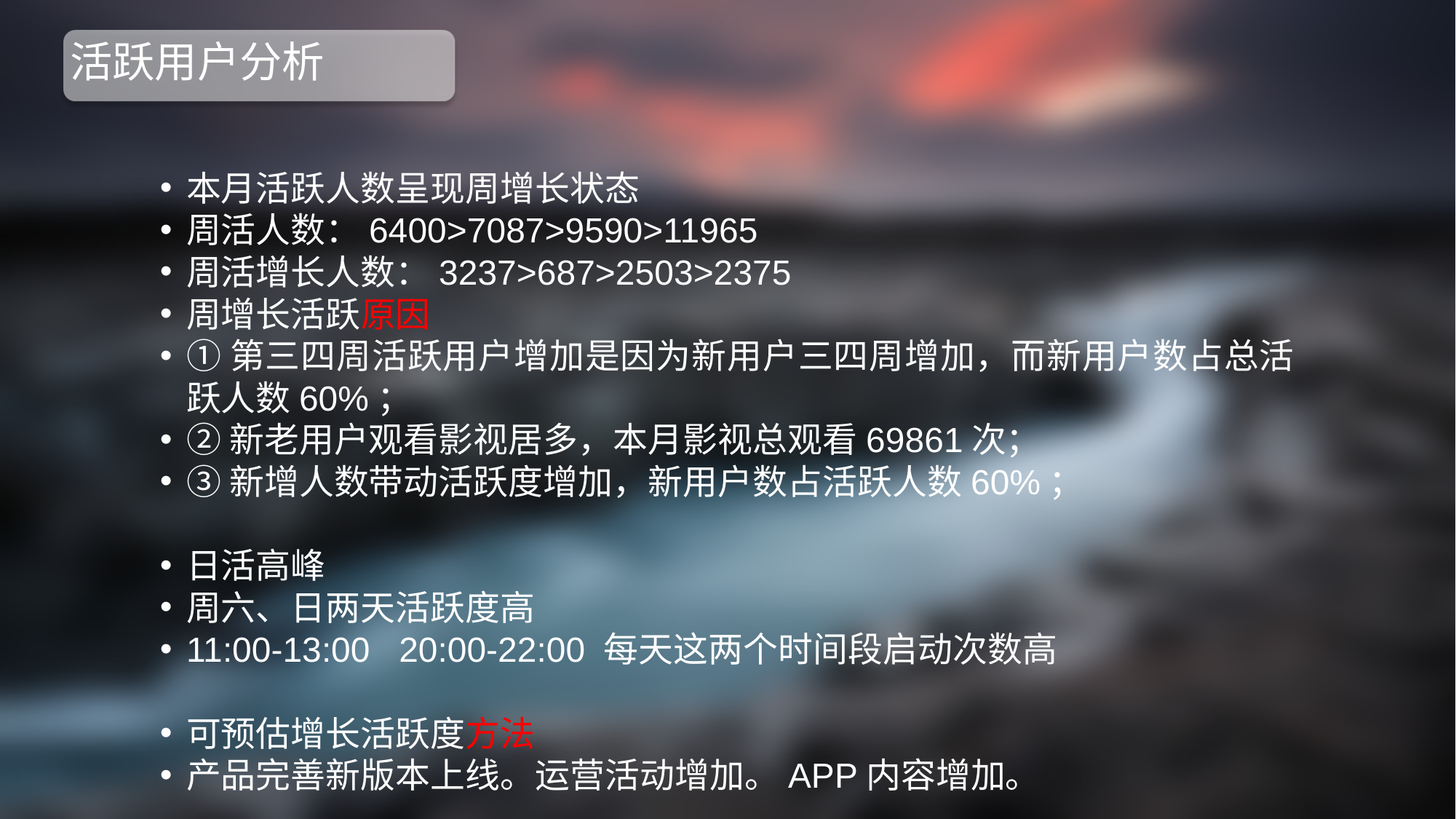

# 活跃用户分析

本月活跃人数呈现周增长状态
周活人数：6400>7087>9590>11965
周活增长人数：3237>687>2503>2375
周增长活跃原因
①第三四周活跃用户增加是因为新用户三四周增加，而新用户数占总活跃人数60%；
②新老用户观看影视居多，本月影视总观看69861次；
③新增人数带动活跃度增加，新用户数占活跃人数60%；

日活高峰
周六、日两天活跃度高
11:00-13:00   20:00-22:00 每天这两个时间段启动次数高

可预估增长活跃度方法
产品完善新版本上线。运营活动增加。APP内容增加。